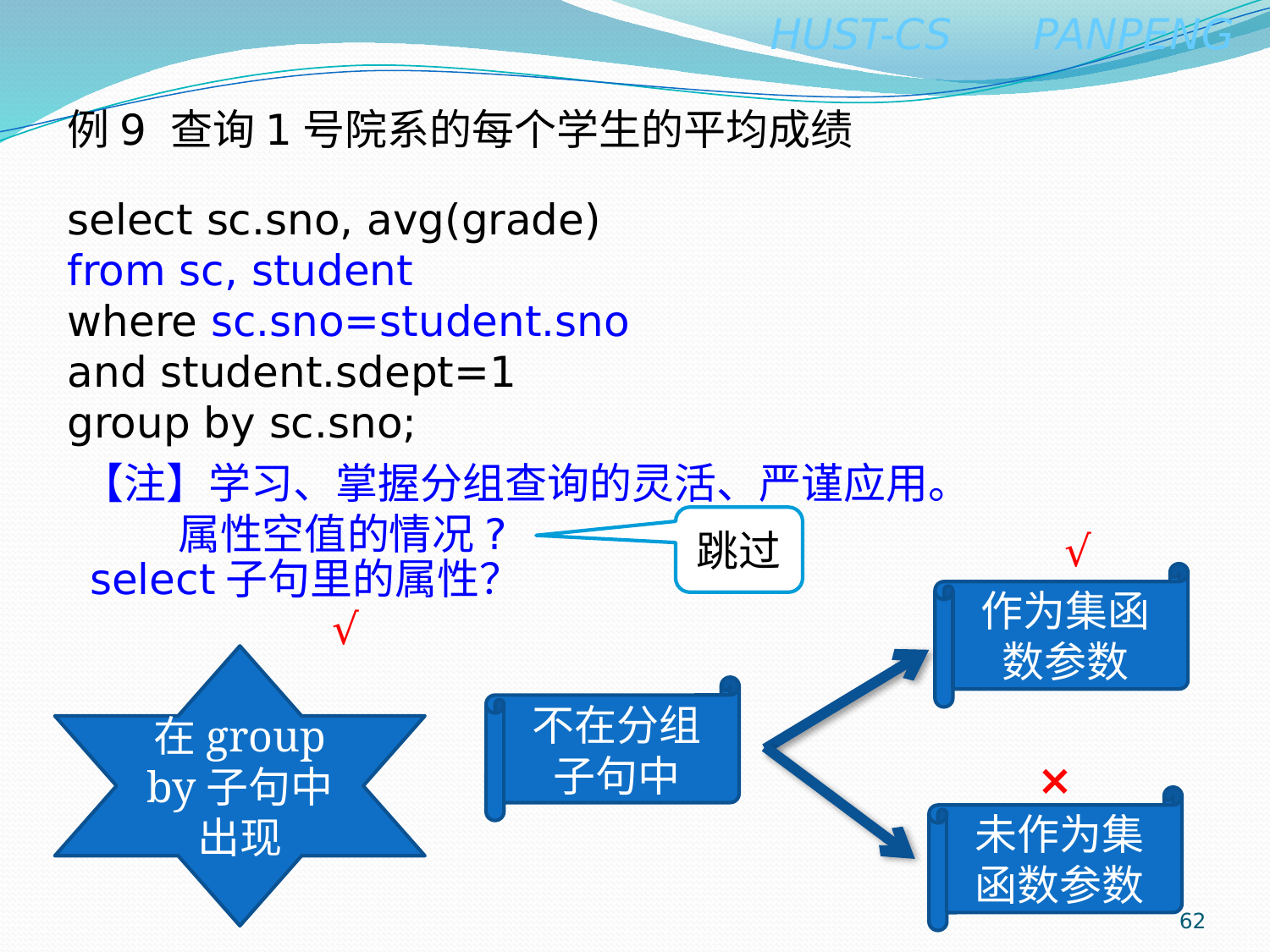

例9 查询1号院系的每个学生的平均成绩
select sc.sno, avg(grade)
from sc, student
where sc.sno=student.sno
and student.sdept=1
group by sc.sno;
【注】学习、掌握分组查询的灵活、严谨应用。
         属性空值的情况?
跳过
√
作为集函数参数
select子句里的属性？
√
在group by子句中出现
不在分组子句中
×
未作为集函数参数
62